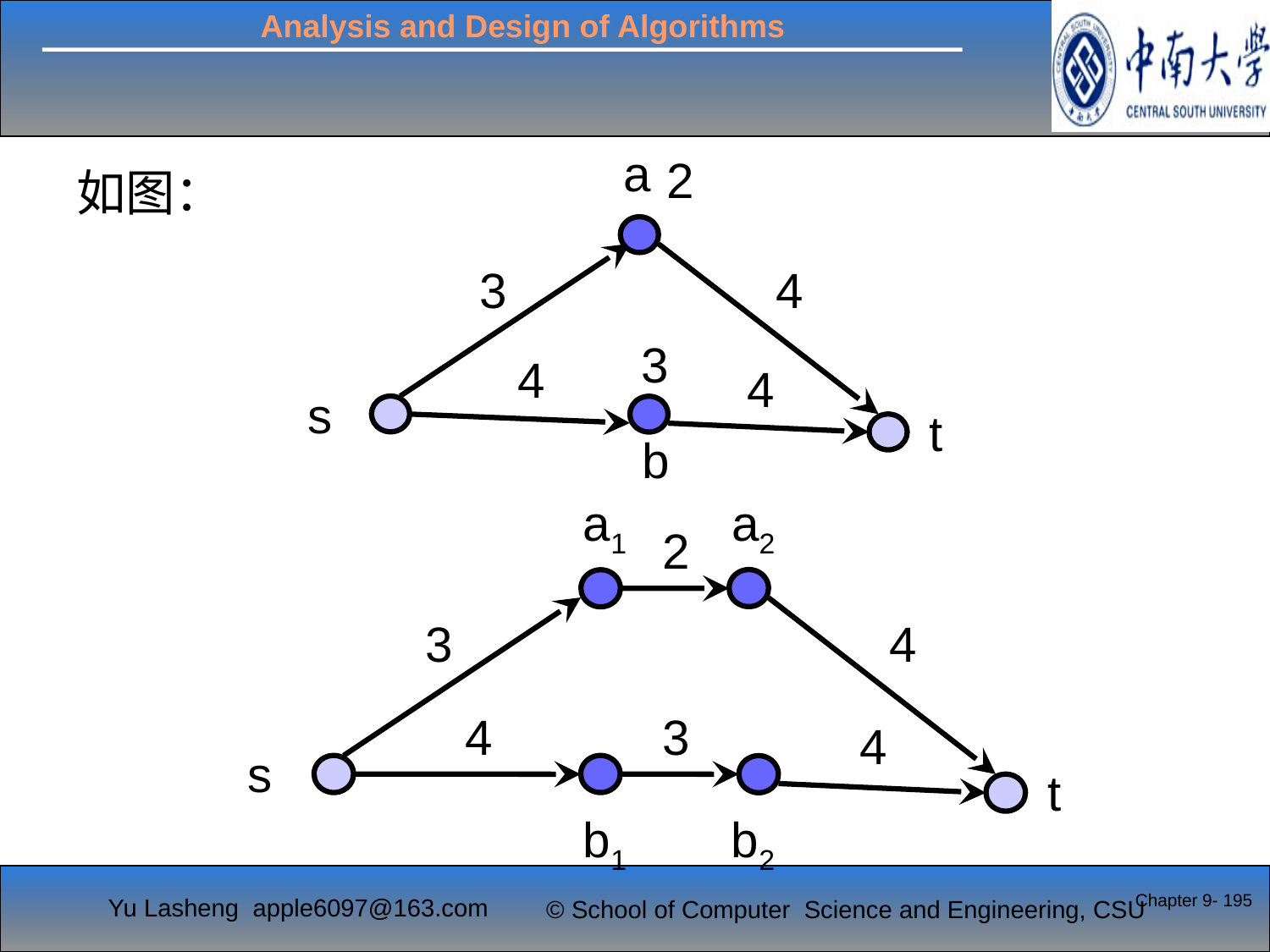

a

3
4
4
4
s

t

b

2
3
如图：
a1
a2
2

3
4
4
3
4
s

t

b1
b2
Chapter 9- 195
# 三、最大流问题的推广